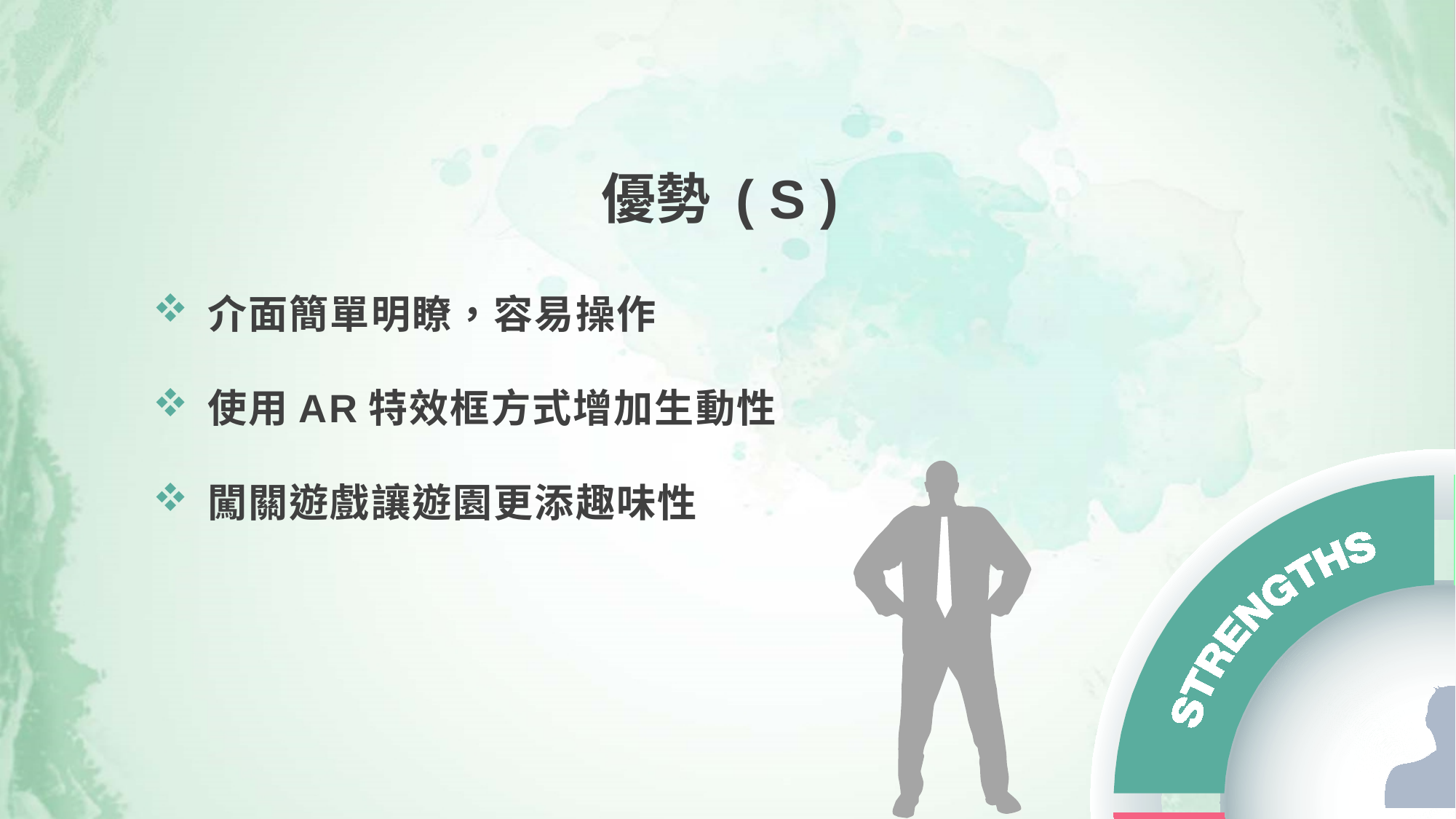

優勢 ( S )
介面簡單明瞭，容易操作
使用AR特效框方式增加生動性
闖關遊戲讓遊園更添趣味性

15